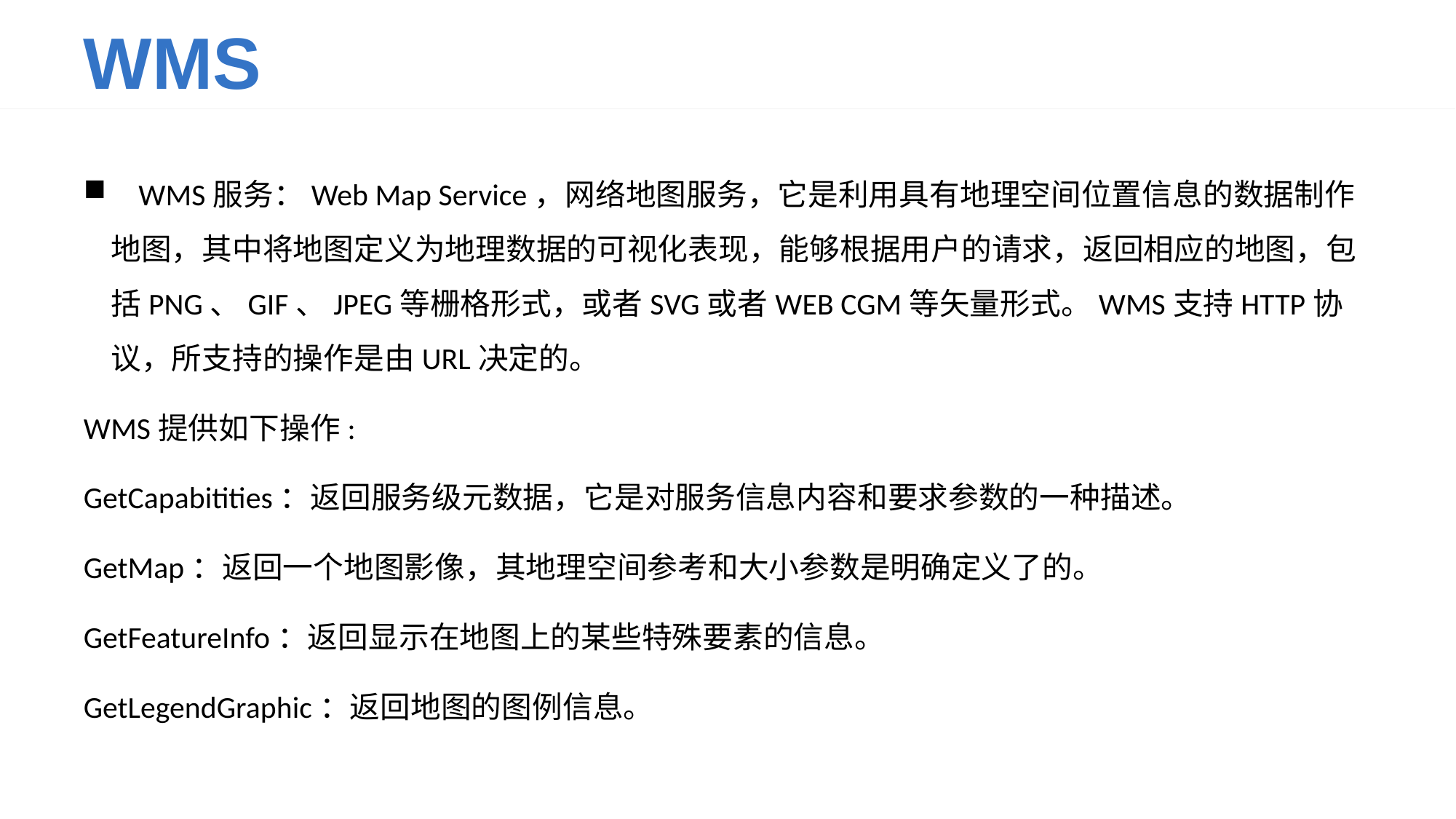

# WMS
    WMS服务：Web Map Service，网络地图服务，它是利用具有地理空间位置信息的数据制作地图，其中将地图定义为地理数据的可视化表现，能够根据用户的请求，返回相应的地图，包括PNG、GIF、JPEG等栅格形式，或者SVG或者WEB CGM等矢量形式。WMS支持HTTP协议，所支持的操作是由URL决定的。
WMS提供如下操作:
GetCapabitities：返回服务级元数据，它是对服务信息内容和要求参数的一种描述。
GetMap：返回一个地图影像，其地理空间参考和大小参数是明确定义了的。
GetFeatureInfo：返回显示在地图上的某些特殊要素的信息。
GetLegendGraphic：返回地图的图例信息。